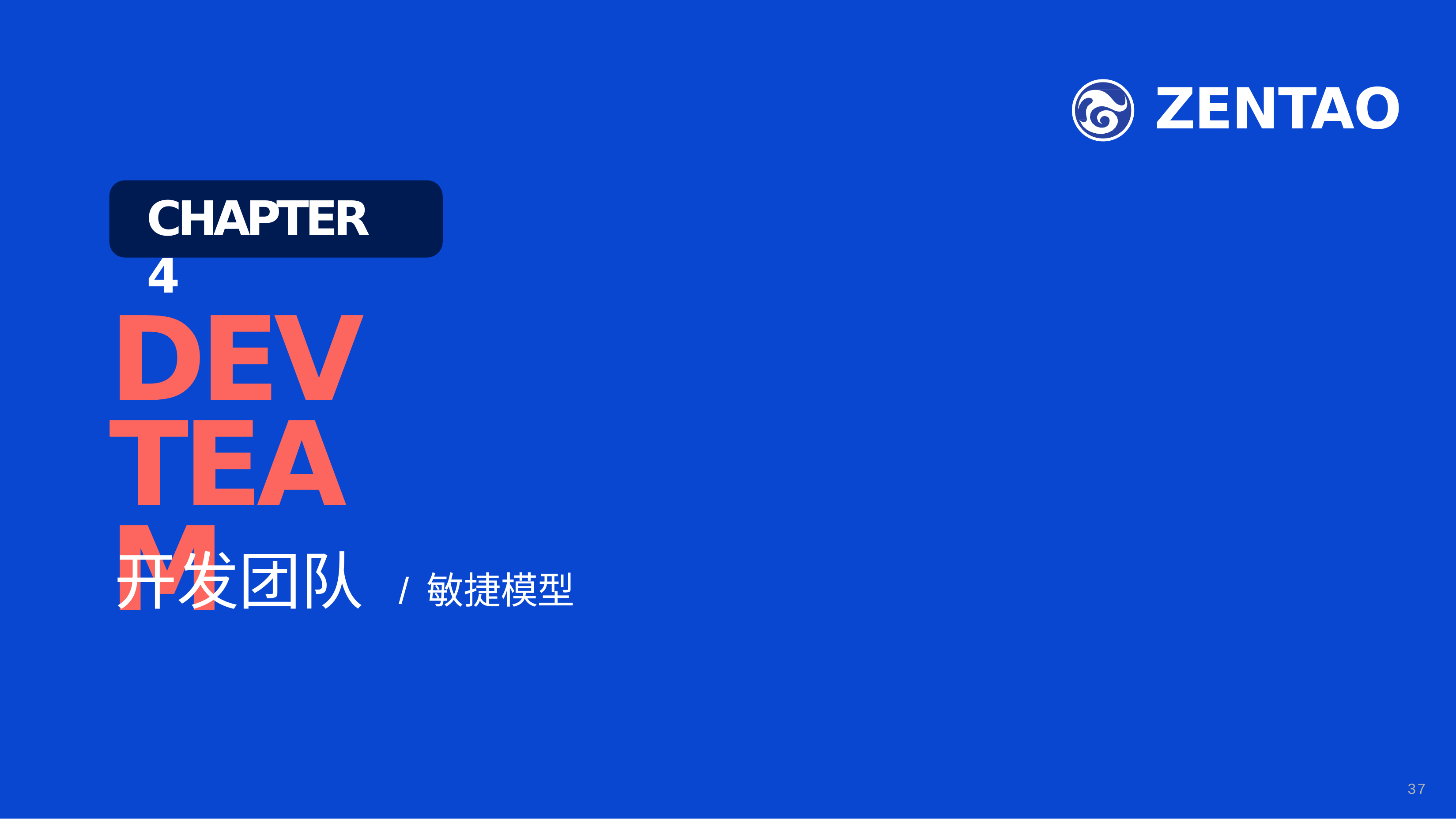

ZENTAO

CHAPTER 4
# DEV TEAM
开发团队
/ 敏捷模型
37